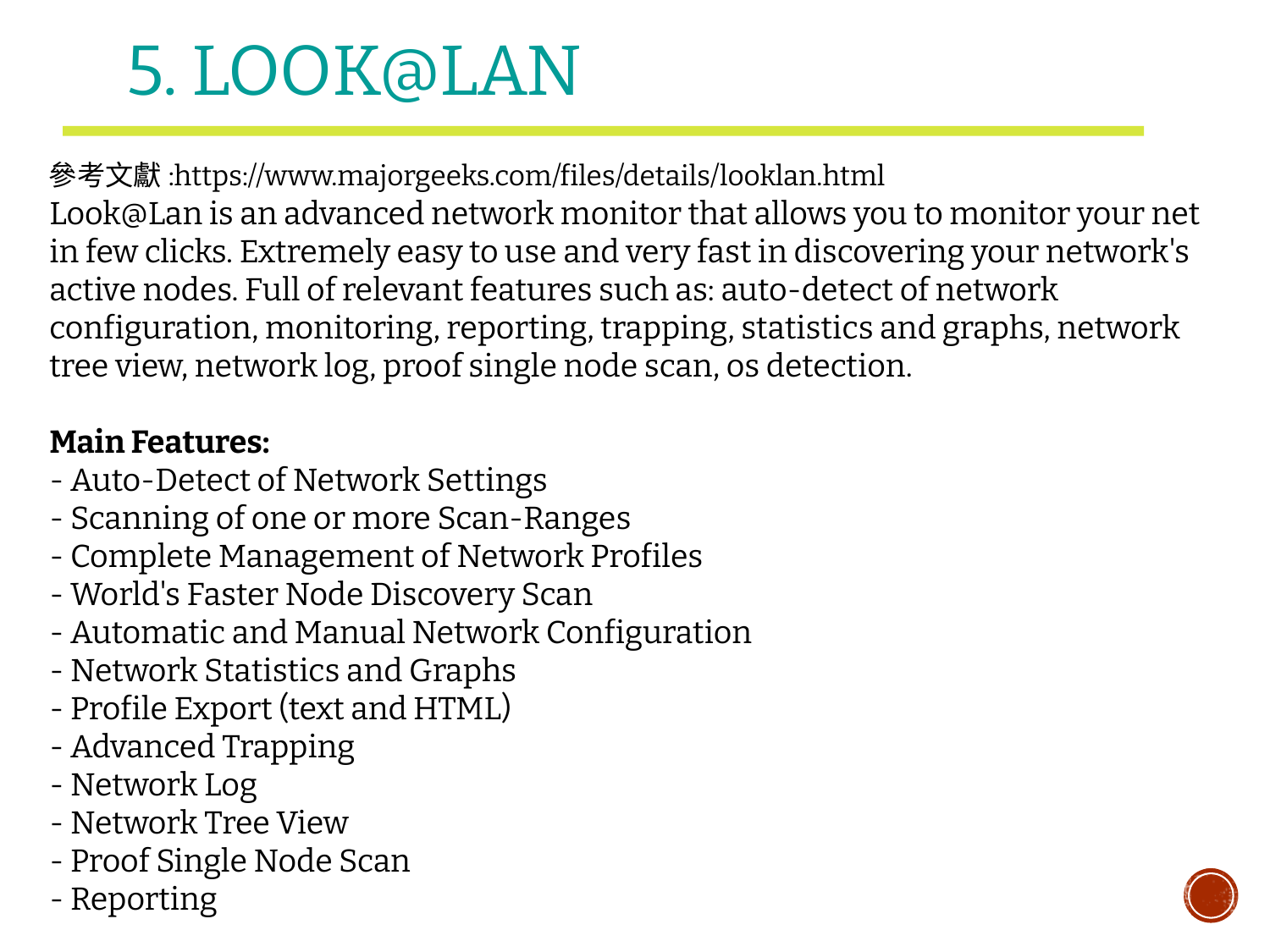

# 5. Look@LAN
參考文獻:https://www.majorgeeks.com/files/details/looklan.html
Look@Lan is an advanced network monitor that allows you to monitor your net in few clicks. Extremely easy to use and very fast in discovering your network's active nodes. Full of relevant features such as: auto-detect of network configuration, monitoring, reporting, trapping, statistics and graphs, network tree view, network log, proof single node scan, os detection.
Main Features:
- Auto-Detect of Network Settings
- Scanning of one or more Scan-Ranges
- Complete Management of Network Profiles
- World's Faster Node Discovery Scan
- Automatic and Manual Network Configuration
- Network Statistics and Graphs
- Profile Export (text and HTML)
- Advanced Trapping
- Network Log
- Network Tree View
- Proof Single Node Scan
- Reporting